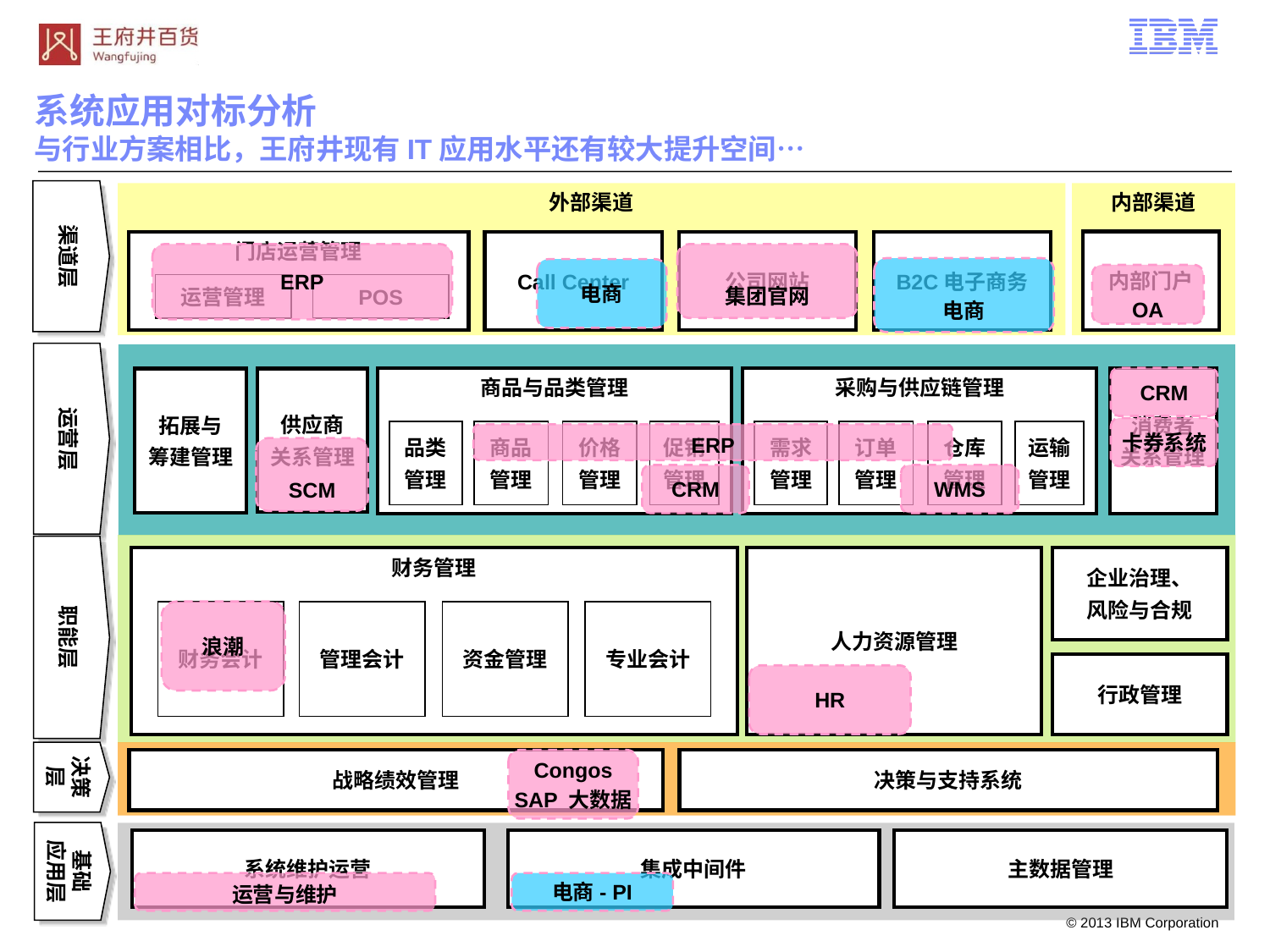

系统应用对标分析
与行业方案相比，王府井现有IT应用水平还有较大提升空间…
渠道层
外部渠道
内部渠道
内部门户
门店运营管理
Call Center
公司网站
B2C电子商务
ERP

集团官网

电商
电商

OA
运营管理
POS
运营层

CRM
消费者
关系管理
商品与品类管理
采购与供应链管理
拓展与
筹建管理
供应商
关系管理
卡券系统
品类
管理
商品
管理
价格
管理
促销
管理
需求
管理
订单
管理
仓库
管理
运输
管理
ERP

SCM
WMS
CRM

职能层
财务管理
人力资源管理
企业治理、
风险与合规
财务会计
浪潮
管理会计
资金管理
专业会计
行政管理
HR
决策层

战略绩效管理
Congos
SAP 大数据
决策与支持系统
基础
应用层

系统维护运营
集成中间件
主数据管理
运营与维护
电商- PI